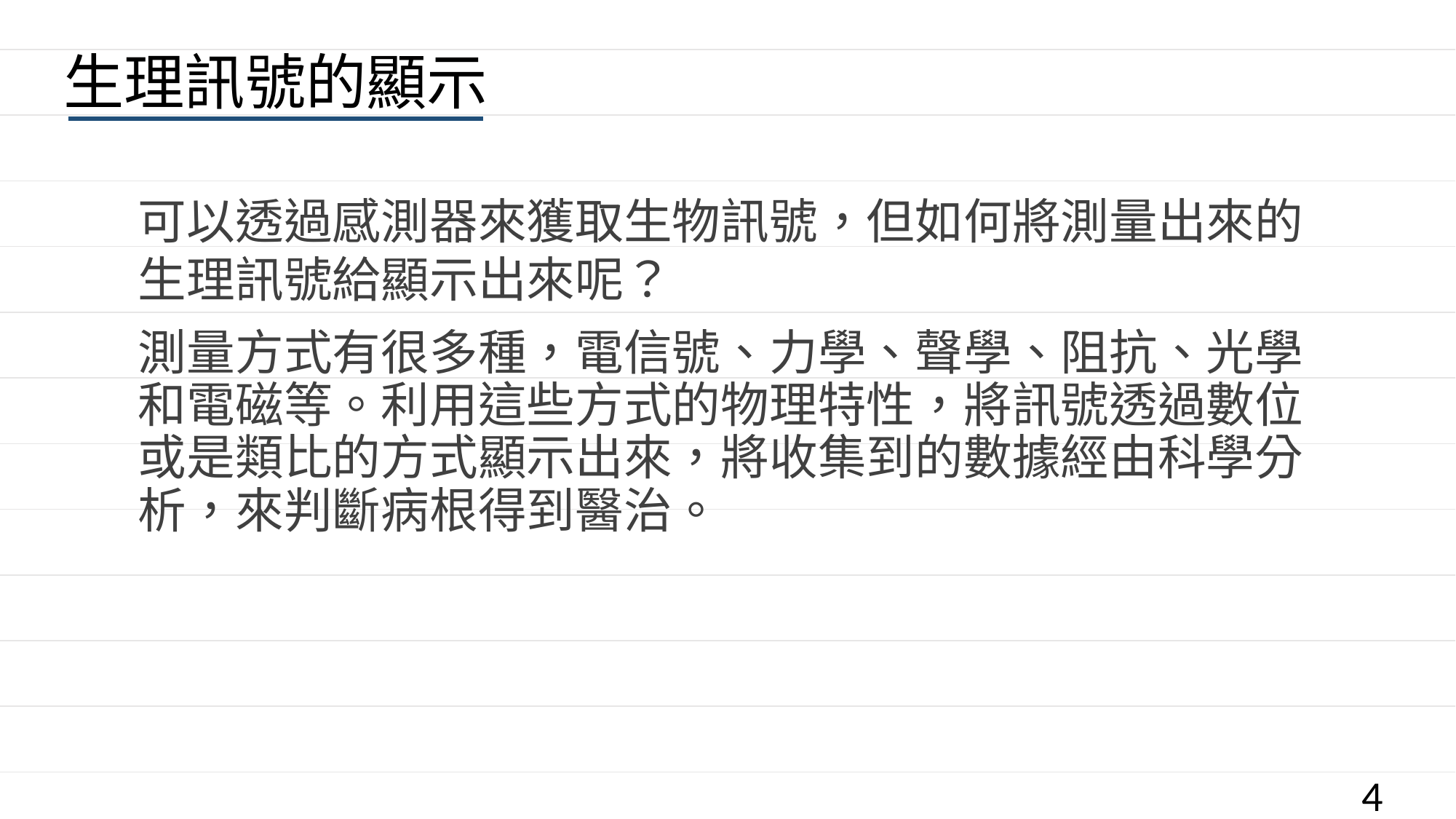

生理訊號的顯示
可以透過感測器來獲取生物訊號，但如何將測量出來的生理訊號給顯示出來呢？
測量方式有很多種，電信號、力學、聲學、阻抗、光學和電磁等。利用這些方式的物理特性，將訊號透過數位或是類比的方式顯示出來，將收集到的數據經由科學分析，來判斷病根得到醫治。
4